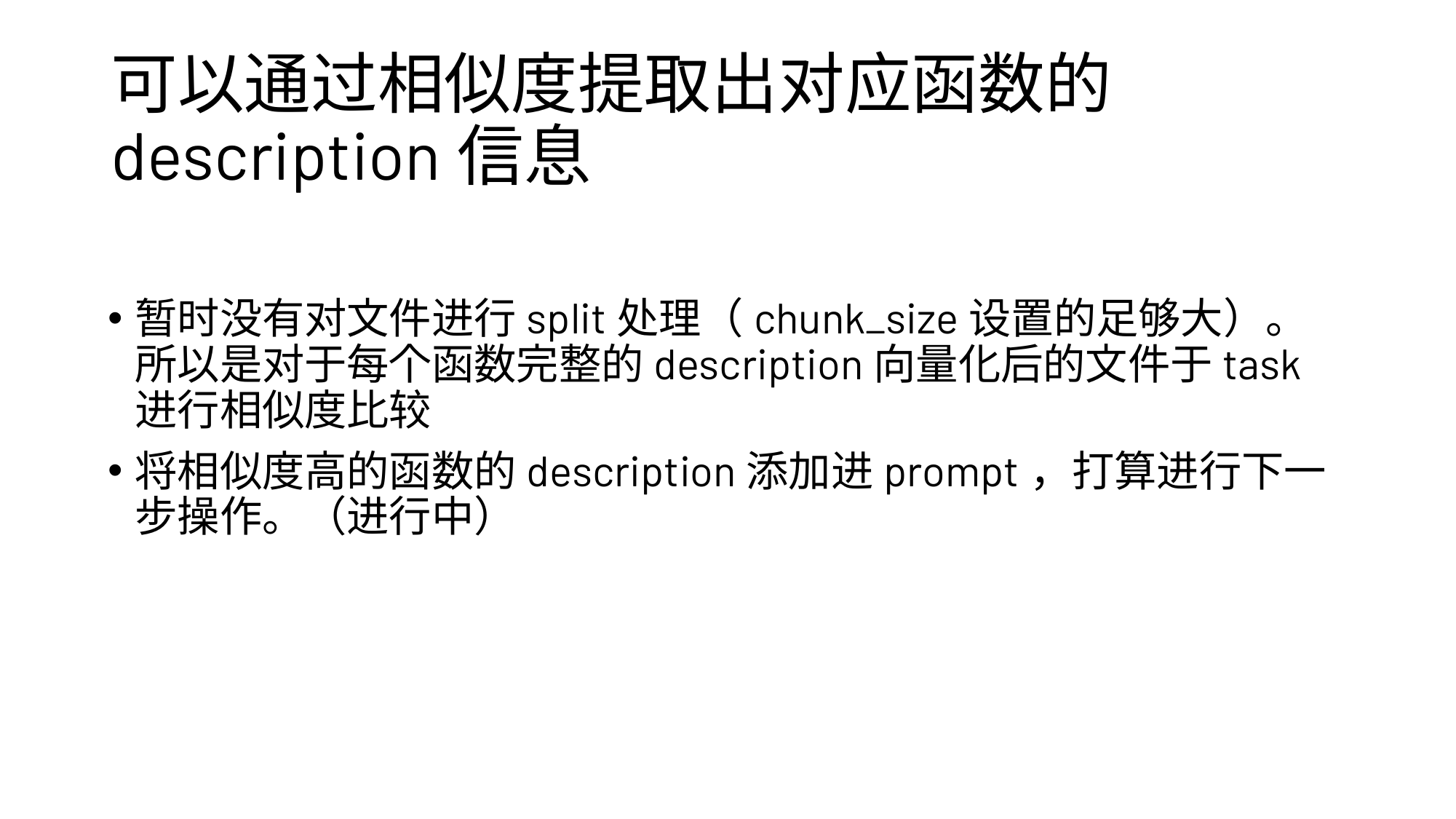

# 可以通过相似度提取出对应函数的description信息
暂时没有对文件进行split处理（chunk_size设置的足够大）。所以是对于每个函数完整的description向量化后的文件于task进行相似度比较
将相似度高的函数的description添加进prompt，打算进行下一步操作。（进行中）